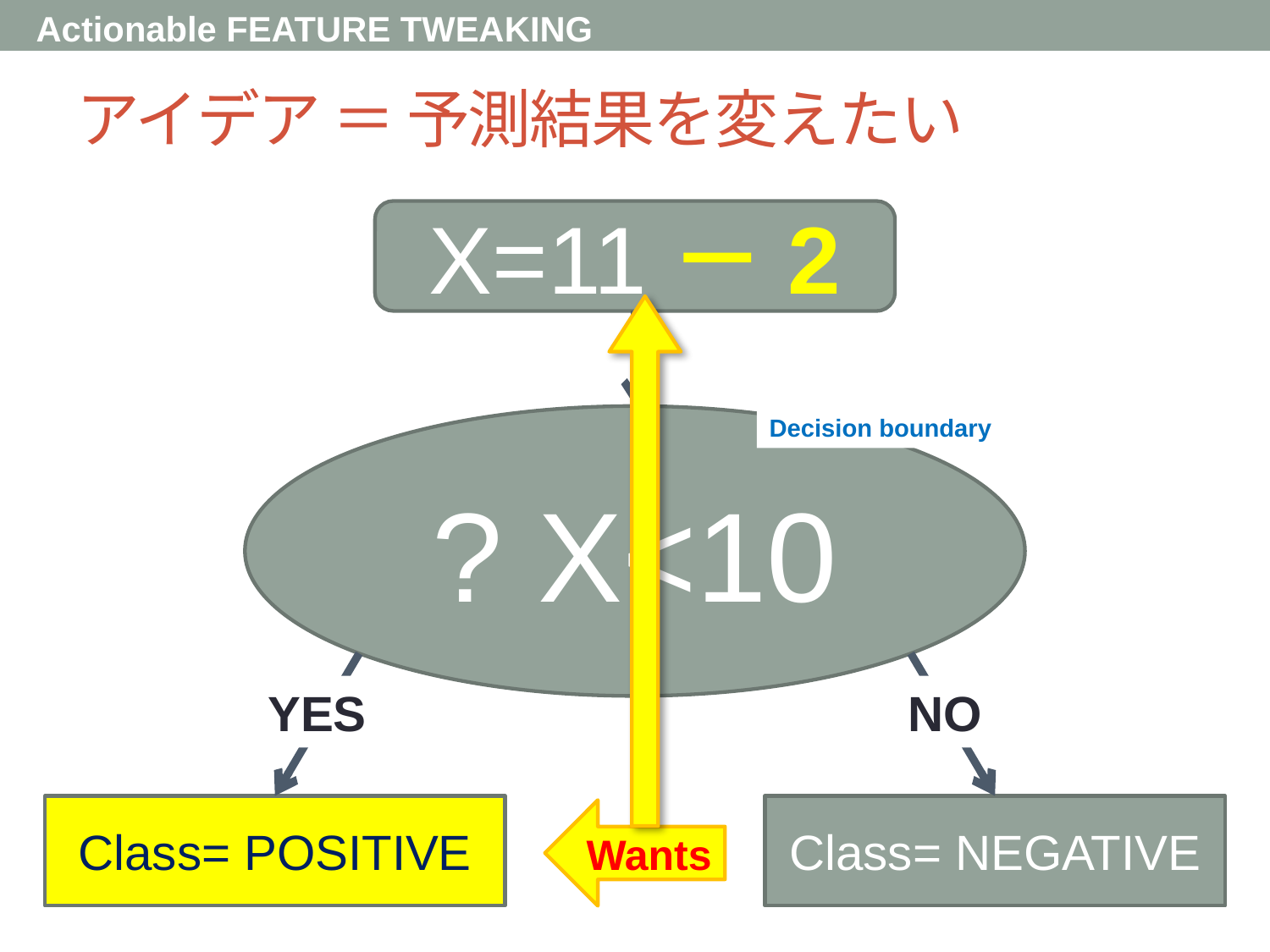

Actionable FEATURE TWEAKING
# アイデア ＝ 予測結果を変えたい
X=11－2

? X<10
Decision boundary
YES
NO

Class= POSITIVE
Class= NEGATIVE
Wants